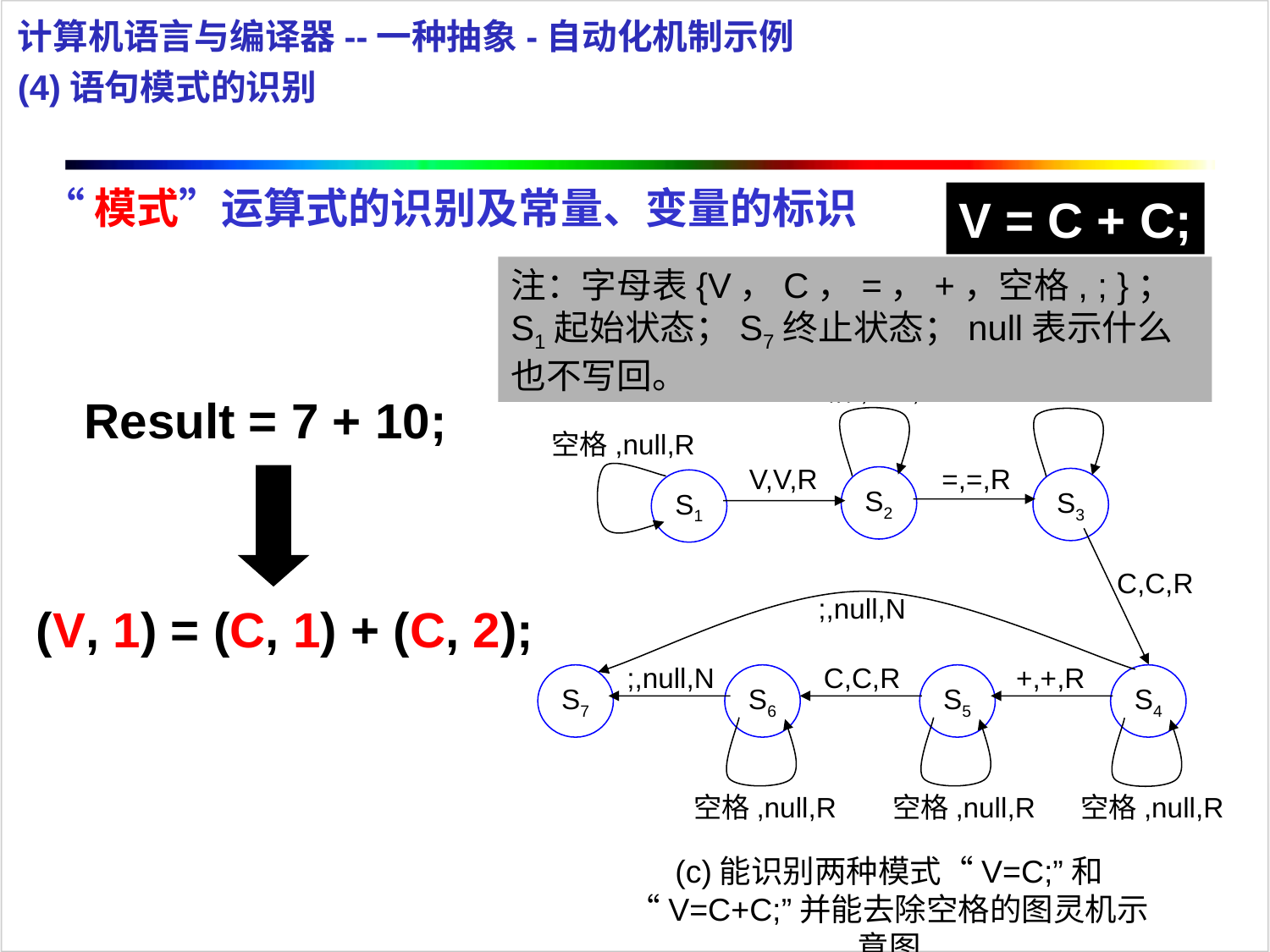

计算机语言与编译器--一种抽象-自动化机制示例
(4)语句模式的识别
“模式”运算式的识别及常量、变量的标识
V = C + C;
注：字母表{V，C，=，+，空格, ; }；S1起始状态；S7终止状态；null表示什么也不写回。
空格,null,R
空格,null,R

空格,null,R
=,=,R
V,V,R

S2
S3
S1

C,C,R
;,null,N

;,null,N
C,C,R
+,+,R
S7
S6
S5
S4

空格,null,R
空格,null,R
空格,null,R
Result = 7 + 10;

(V, 1) = (C, 1) + (C, 2);
(c)能识别两种模式“V=C;”和 “V=C+C;”并能去除空格的图灵机示意图